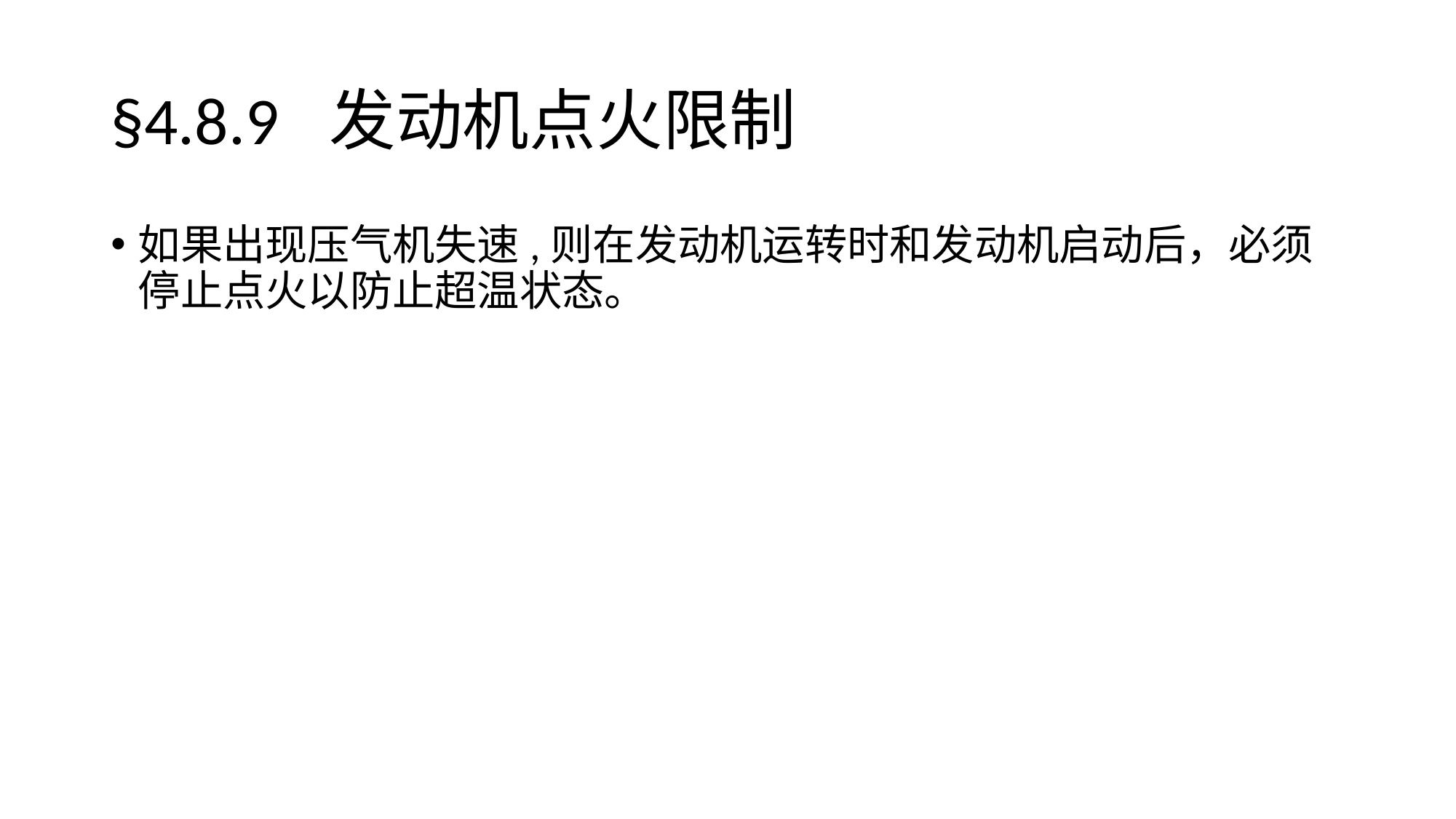

# §4.8.9	发动机点火限制
如果出现压气机失速,则在发动机运转时和发动机启动后，必须停止点火以防止超温状态。